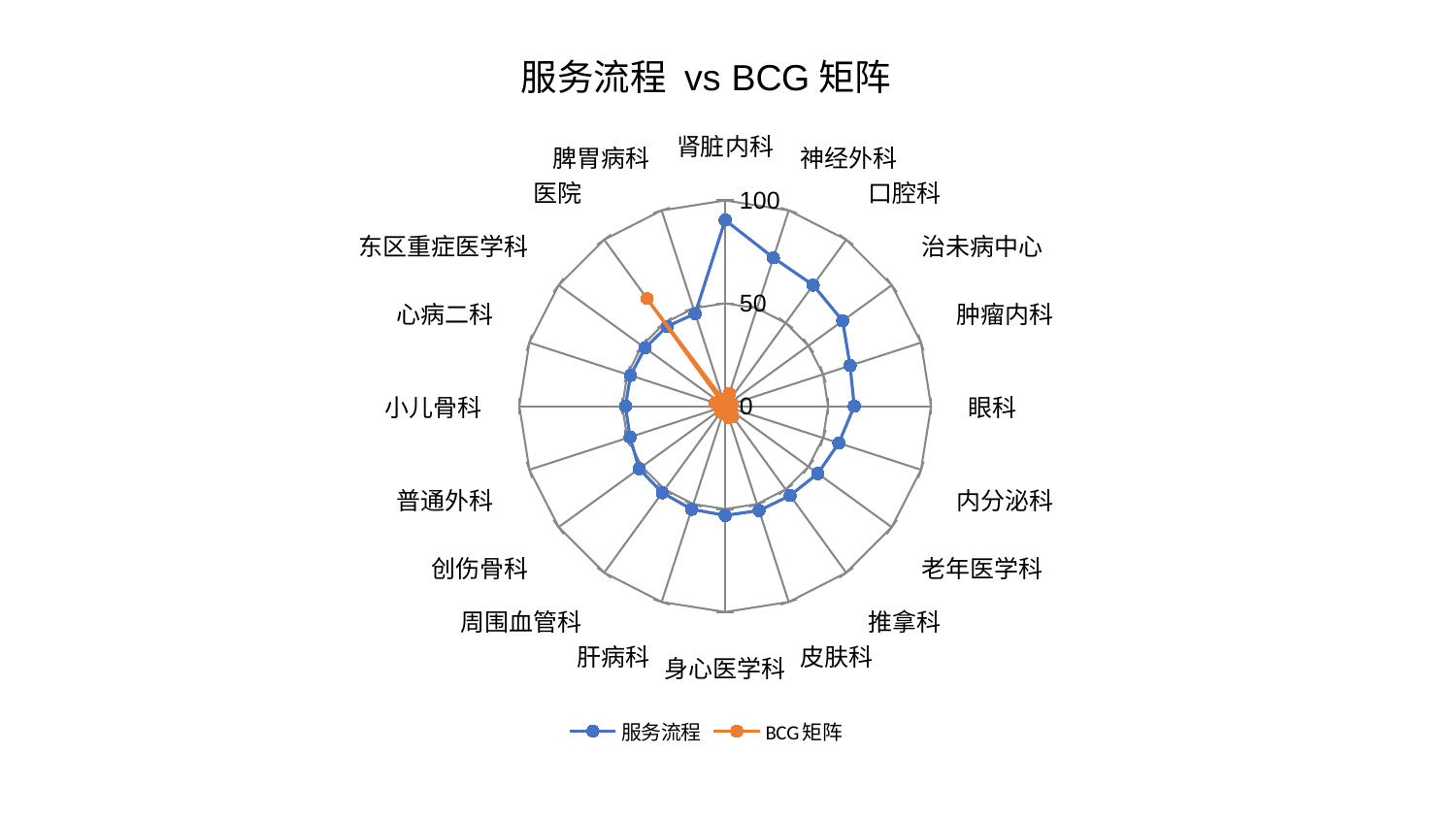

### Chart: 服务流程 vs BCG矩阵

| Category | 服务流程 | BCG矩阵 |
|---|---|---|
| 肾脏内科 | 90.42820881183667 | 2.190840369407464 |
| 神经外科 | 75.82642183921786 | 6.535404322755656 |
| 口腔科 | 72.73285633034263 | 1.2240910892592651 |
| 治未病中心 | 70.53866204163481 | 2.593992895751295 |
| 肿瘤内科 | 63.80016746402934 | 3.645030286236221 |
| 眼科 | 62.6849975059898 | 1.4335280876547685 |
| 内分泌科 | 58.035159795953604 | 2.2124927626008497 |
| 老年医学科 | 55.63858420414532 | 3.491421268027851 |
| 推拿科 | 53.66898752367118 | 6.222508450473654 |
| 皮肤科 | 53.31765325047957 | 5.871998087199532 |
| 身心医学科 | 53.074732136415335 | 3.945162216188505 |
| 肝病科 | 52.656265357746065 | 2.734406731960678 |
| 周围血管科 | 52.02777378491977 | 3.672507013212267 |
| 创伤骨科 | 51.69016938056483 | 1.621984492954372 |
| 普通外科 | 48.606614922765644 | 1.104402219068605 |
| 小儿骨科 | 48.46466326328871 | 2.716804621106999 |
| 心病二科 | 48.380544122182854 | 5.073826646553044 |
| 东区重症医学科 | 48.126712560840375 | 0.5184800717342841 |
| 医院 | 47.94334225731097 | 64.6477631077749 |
| 脾胃病科 | 47.268294953622515 | 3.456418192650207 |
65